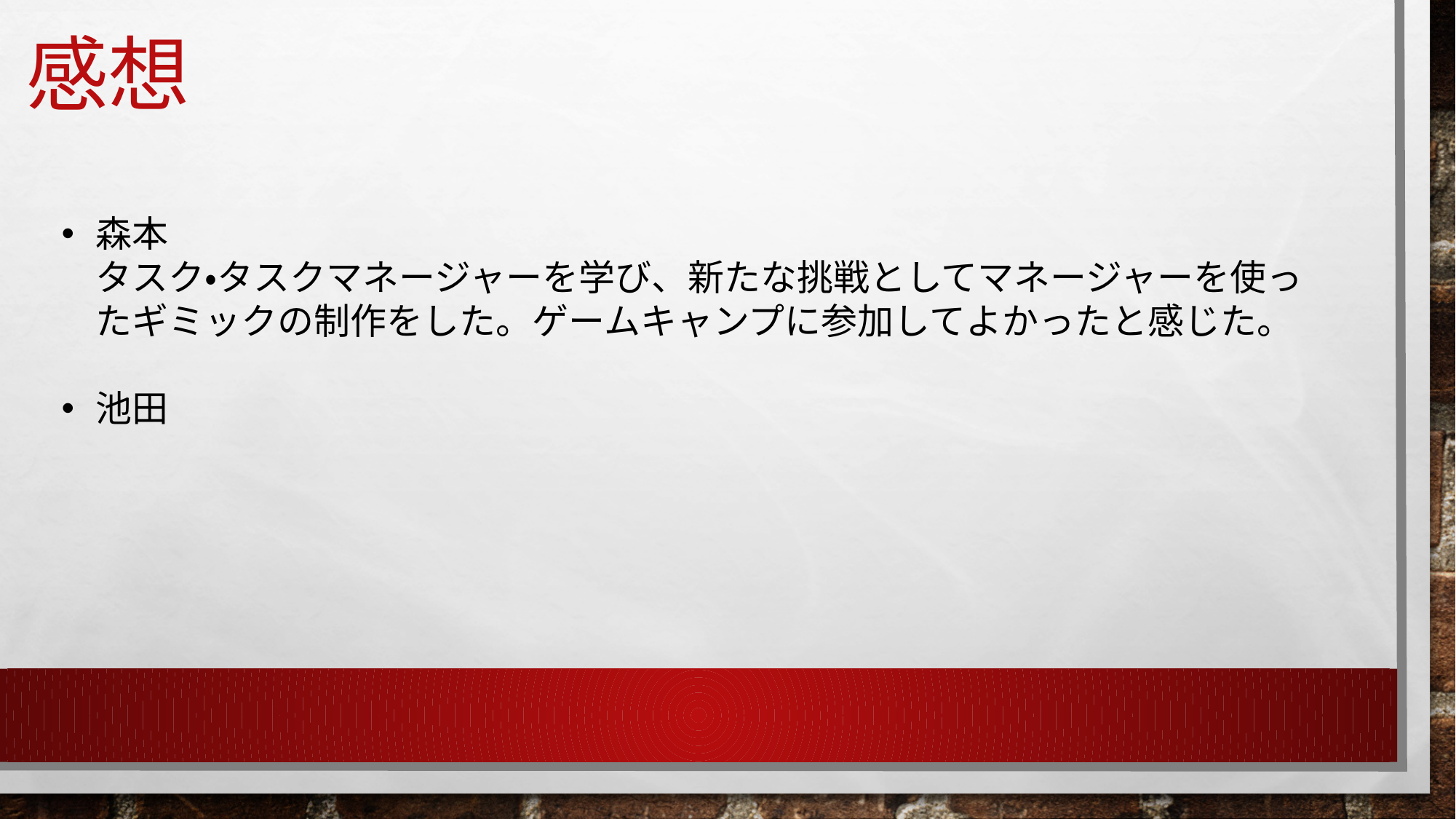

# 感想
森本
タスク・タスクマネージャーを学び、新たな挑戦としてマネージャーを使ったギミックの制作をした。ゲームキャンプに参加してよかったと感じた。

池田